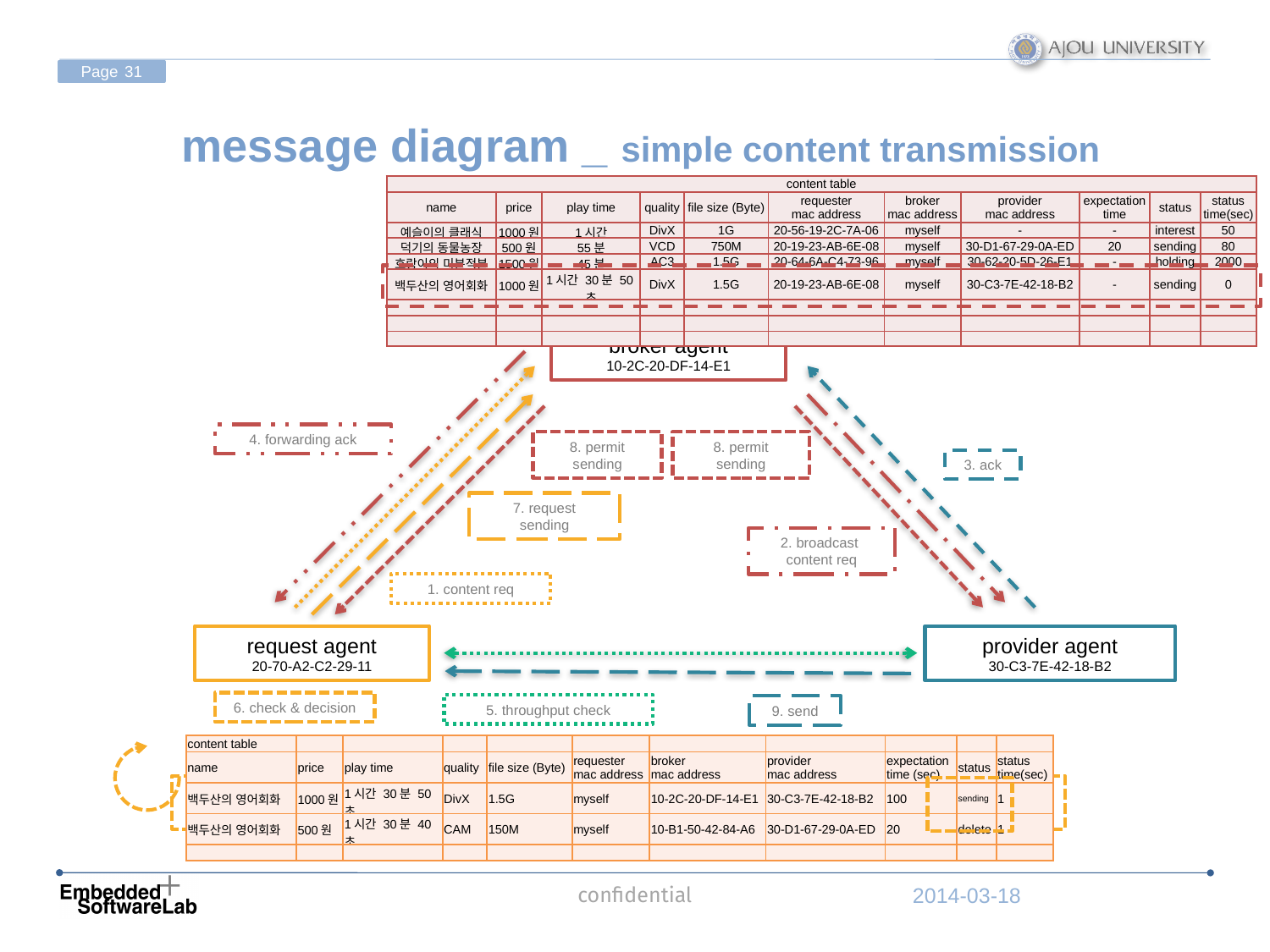

# message diagram _ simple content transmission
| content table |  |  |  |  |  |  |  |  |  |  |
| --- | --- | --- | --- | --- | --- | --- | --- | --- | --- | --- |
| name | price | play time | quality | file size (Byte) | requester mac address | broker mac address | provider mac address | expectation time | status | status time(sec) |
| 예슬이의 클래식 | 1000원 | 1시간 | DivX | 1G | 20-56-19-2C-7A-06 | myself | - | - | interest | 50 |
| 덕기의 동물농장 | 500원 | 55분 | VCD | 750M | 20-19-23-AB-6E-08 | myself | 30-D1-67-29-0A-ED | 20 | sending | 80 |
| 호랑이의 미분적분 | 1500원 | 45분 | AC3 | 1.5G | 20-64-6A-C4-73-96 | myself | 30-62-20-5D-26-E1 | - | holding | 2000 |
|  |  |  |  |  |  |  |  |  |  |  |
|  |  |  |  |  |  |  |  |  |  |  |
|  |  |  |  |  |  |  |  |  |  |  |
| content table |  |  |  |  |  |  |  |  |  |  |
| --- | --- | --- | --- | --- | --- | --- | --- | --- | --- | --- |
| name | price | play time | quality | file size (Byte) | requester mac address | broker mac address | provider mac address | expectation time | status | status time(sec) |
| 예슬이의 클래식 | 1000원 | 1시간 | DivX | 1G | 20-56-19-2C-7A-06 | myself | - | - | interest | 50 |
| 덕기의 동물농장 | 500원 | 55분 | VCD | 750M | 20-19-23-AB-6E-08 | myself | 30-D1-67-29-0A-ED | 20 | sending | 80 |
| 호랑이의 미분적분 | 1500원 | 45분 | AC3 | 1.5G | 20-64-6A-C4-73-96 | myself | 30-62-20-5D-26-E1 | - | holding | 2000 |
| 백두산의 영어회화 | 1000원 | 1시간 30분 50초 | DivX | 1.5G | 20-19-23-AB-6E-08 | myself | - | - | interest | 0 |
|  |  |  |  |  |  |  |  |  |  |  |
|  |  |  |  |  |  |  |  |  |  |  |
| content table |  |  |  |  |  |  |  |  |  |  |
| --- | --- | --- | --- | --- | --- | --- | --- | --- | --- | --- |
| name | price | play time | quality | file size (Byte) | requester mac address | broker mac address | provider mac address | expectation time | status | status time(sec) |
| 예슬이의 클래식 | 1000원 | 1시간 | DivX | 1G | 20-56-19-2C-7A-06 | myself | - | - | interest | 50 |
| 덕기의 동물농장 | 500원 | 55분 | VCD | 750M | 20-19-23-AB-6E-08 | myself | 30-D1-67-29-0A-ED | 20 | sending | 80 |
| 호랑이의 미분적분 | 1500원 | 45분 | AC3 | 1.5G | 20-64-6A-C4-73-96 | myself | 30-62-20-5D-26-E1 | - | holding | 2000 |
| 백두산의 영어회화 | 1000원 | 1시간 30분 50초 | DivX | 1.5G | 20-19-23-AB-6E-08 | myself | - | - | interest | 0 |
| 백두산의 영어회화 | 1000원 | 1시간 30분 50초 | DivX | 1.5G | - | myself | 30-C3-7E-42-18-B2 | - | providable | 0 |
|  |  |  |  |  |  |  |  |  |  |  |
| content table |  |  |  |  |  |  |  |  |  |  |
| --- | --- | --- | --- | --- | --- | --- | --- | --- | --- | --- |
| name | price | play time | quality | file size (Byte) | requester mac address | broker mac address | provider mac address | expectation time | status | status time(sec) |
| 예슬이의 클래식 | 1000원 | 1시간 | DivX | 1G | 20-56-19-2C-7A-06 | myself | - | - | interest | 50 |
| 덕기의 동물농장 | 500원 | 55분 | VCD | 750M | 20-19-23-AB-6E-08 | myself | 30-D1-67-29-0A-ED | 20 | sending | 80 |
| 호랑이의 미분적분 | 1500원 | 45분 | AC3 | 1.5G | 20-64-6A-C4-73-96 | myself | 30-62-20-5D-26-E1 | - | holding | 2000 |
| 백두산의 영어회화 | 1000원 | 1시간 30분 50초 | DivX | 1.5G | 20-19-23-AB-6E-08 | myself | 30-C3-7E-42-18-B2 | - | sending | 0 |
|  |  |  |  |  |  |  |  |  |  |  |
|  |  |  |  |  |  |  |  |  |  |  |

broker agent
10-2C-20-DF-14-E1
4. forwarding ack
1. content req
3. ack
7. request
sending
2. broadcast
content req
8. permit
sending
8. permit
sending
request agent
20-70-A2-C2-29-11
provider agent
30-C3-7E-42-18-B2
5. throughput check
9. send
6. check & decision
| content table |  |  |  |  |  |  |  |  |  |  |
| --- | --- | --- | --- | --- | --- | --- | --- | --- | --- | --- |
| name | price | play time | quality | file size (Byte) | requester mac address | broker mac address | provider mac address | expectation time (sec) | status | status time(sec) |
| 백두산의 영어회화 | 1000원 | 1시간 30분 50초 | DivX | 1.5G | myself | 10-2C-20-DF-14-E1 | 30-C3-7E-42-18-B2 | 100 | sending | 1 |
| 백두산의 영어회화 | 500원 | 1시간 30분 40초 | CAM | 150M | myself | 10-B1-50-42-84-A6 | 30-D1-67-29-0A-ED | 20 | delete | 1 |
|  |  |  |  |  |  |  |  |  |  |  |
| content table |  |  |  |  |  |  |  |  |  |  |
| --- | --- | --- | --- | --- | --- | --- | --- | --- | --- | --- |
| name | price | play time | quality | file size (Byte) | requester mac address | broker mac address | provider mac address | expectation time (sec) | status | status time(sec) |
|  |  |  |  |  |  |  |  |  |  |  |
|  |  |  |  |  |  |  |  |  |  |  |
|  |  |  |  |  |  |  |  |  |  |  |
| content table |  |  |  |  |  |  |  |  |  |  |
| --- | --- | --- | --- | --- | --- | --- | --- | --- | --- | --- |
| name | price | play time | quality | file size (Byte) | requester mac address | broker mac address | provider mac address | expectation time (sec) | status | status time(sec) |
| 백두산의 영어회화 | 1000원 | 1시간 30분 50초 | DivX | 1.5G | myself | 10-2C-20-DF-14-E1 | 30-C3-7E-42-18-B2 |  | proposition | 0 |
| 백두산의 영어회화 | 500원 | 1시간 30분 40초 | CAM | 150M | myself | 10-B1-50-42-84-A6 | 30-D1-67-29-0A-ED |  | proposition | 0 |
|  |  |  |  |  |  |  |  |  |  |  |
| content table |  |  |  |  |  |  |  |  |  |  |
| --- | --- | --- | --- | --- | --- | --- | --- | --- | --- | --- |
| name | price | play time | quality | file size (Byte) | requester mac address | broker mac address | provider mac address | expectation time (sec) | status | status time(sec) |
| 백두산의 영어회화 | 1000원 | 1시간 30분 50초 | DivX | 1.5G | myself | 10-2C-20-DF-14-E1 | 30-C3-7E-42-18-B2 | 100 | req | 1 |
| 백두산의 영어회화 | 500원 | 1시간 30분 40초 | CAM | 150M | myself | 10-B1-50-42-84-A6 | 30-D1-67-29-0A-ED | 20 | delete | 1 |
|  |  |  |  |  |  |  |  |  |  |  |
| content table |  |  |  |  |  |  |  |  |  |  |
| --- | --- | --- | --- | --- | --- | --- | --- | --- | --- | --- |
| name | price | play time | quality | file size (Byte) | requester mac address | broker mac address | provider mac address | expectation time (sec) | status | status time(sec) |
| 백두산의 영어회화 | 1000원 | 1시간 30분 50초 | DivX | 1.5G | myself | 10-2C-20-DF-14-E1 | 30-C3-7E-42-18-B2 | 100 | proposition | 1 |
| 백두산의 영어회화 | 500원 | 1시간 30분 40초 | CAM | 150M | myself | 10-B1-50-42-84-A6 | 30-D1-67-29-0A-ED | 20 | proposition | 1 |
|  |  |  |  |  |  |  |  |  |  |  |